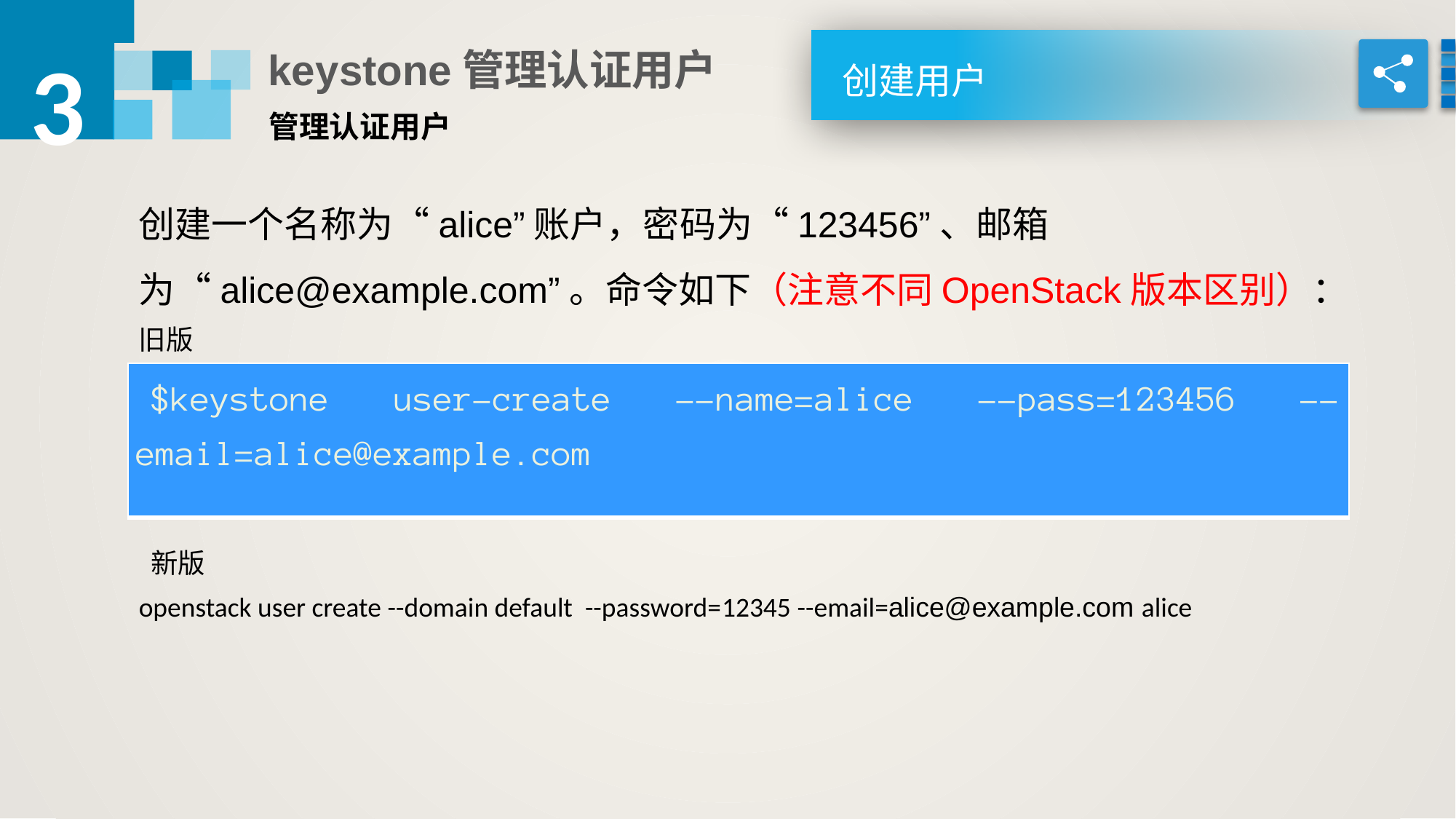

3
keystone管理认证用户
创建用户
管理认证用户
创建一个名称为“alice”账户，密码为“123456”、邮箱为“alice@example.com”。命令如下（注意不同OpenStack版本区别）：
旧版
| $keystone user-create --name=alice --pass=123456 --email=alice@example.com |
| --- |
新版
openstack user create --domain default  --password=12345 --email=alice@example.com alice